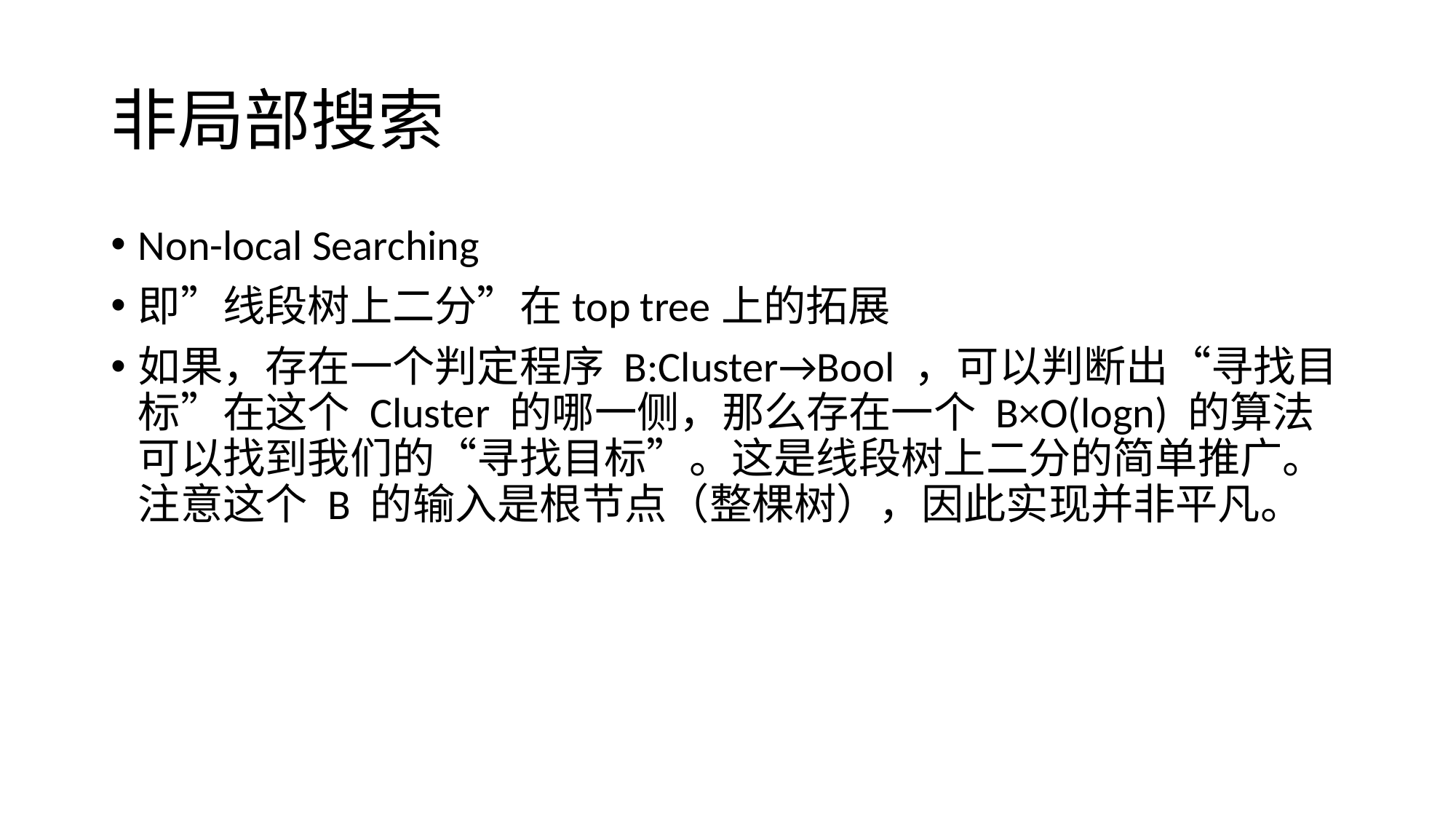

# 非局部搜索
Non-local Searching
即”线段树上二分”在top tree上的拓展
如果，存在一个判定程序 B:Cluster→Bool ，可以判断出“寻找目标”在这个 Cluster 的哪一侧，那么存在一个 B×O(logn) 的算法可以找到我们的“寻找目标”。这是线段树上二分的简单推广。注意这个 B 的输入是根节点（整棵树），因此实现并非平凡。